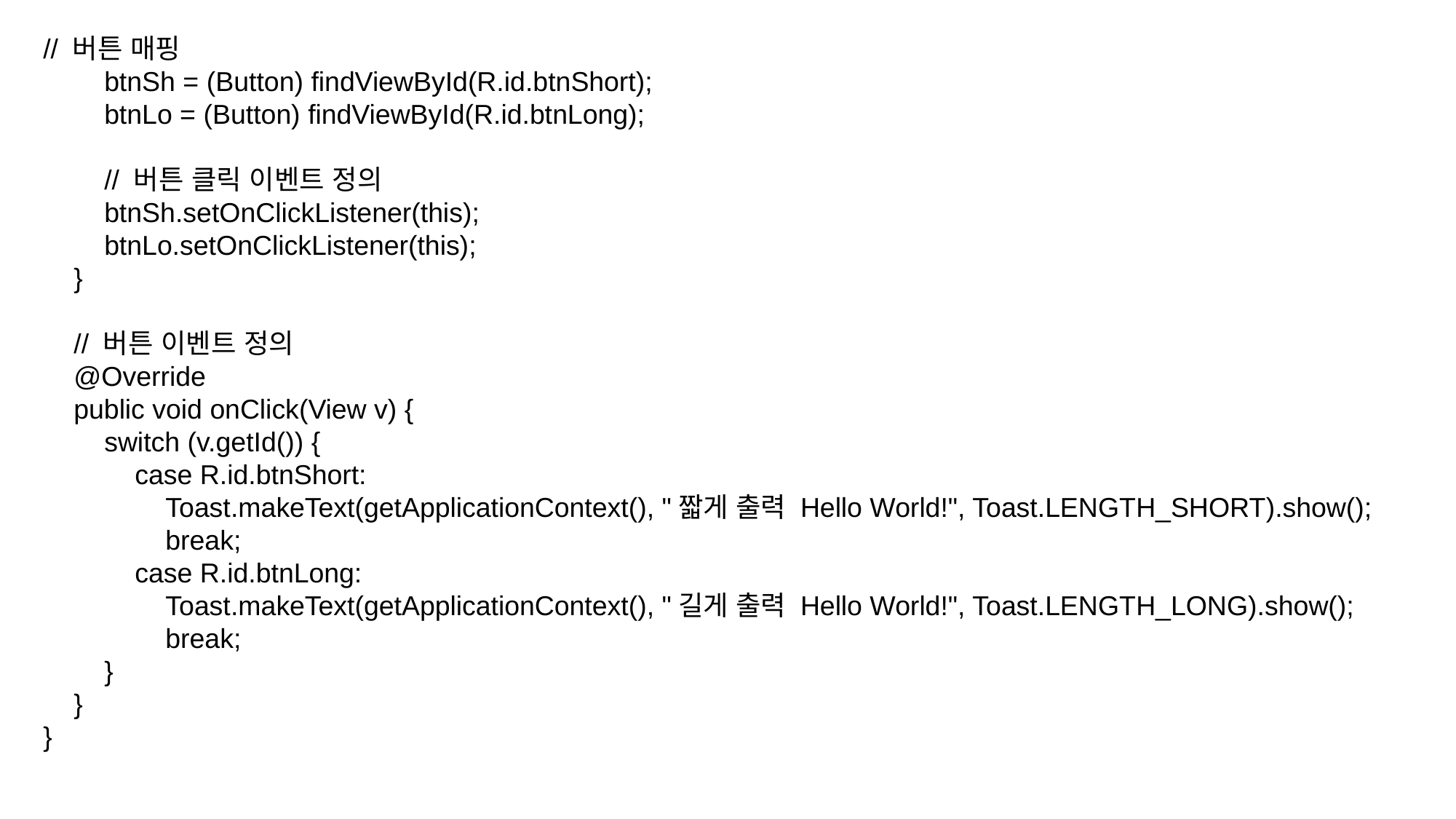

// 버튼 매핑
        btnSh = (Button) findViewById(R.id.btnShort);
        btnLo = (Button) findViewById(R.id.btnLong);

        // 버튼 클릭 이벤트 정의
        btnSh.setOnClickListener(this);
        btnLo.setOnClickListener(this);
    }

    // 버튼 이벤트 정의
    @Override
    public void onClick(View v) {
        switch (v.getId()) {
            case R.id.btnShort:
                Toast.makeText(getApplicationContext(), "짧게 출력 Hello World!", Toast.LENGTH_SHORT).show();
                break;
            case R.id.btnLong:
                Toast.makeText(getApplicationContext(), "길게 출력 Hello World!", Toast.LENGTH_LONG).show();
                break;
        }
    }
}